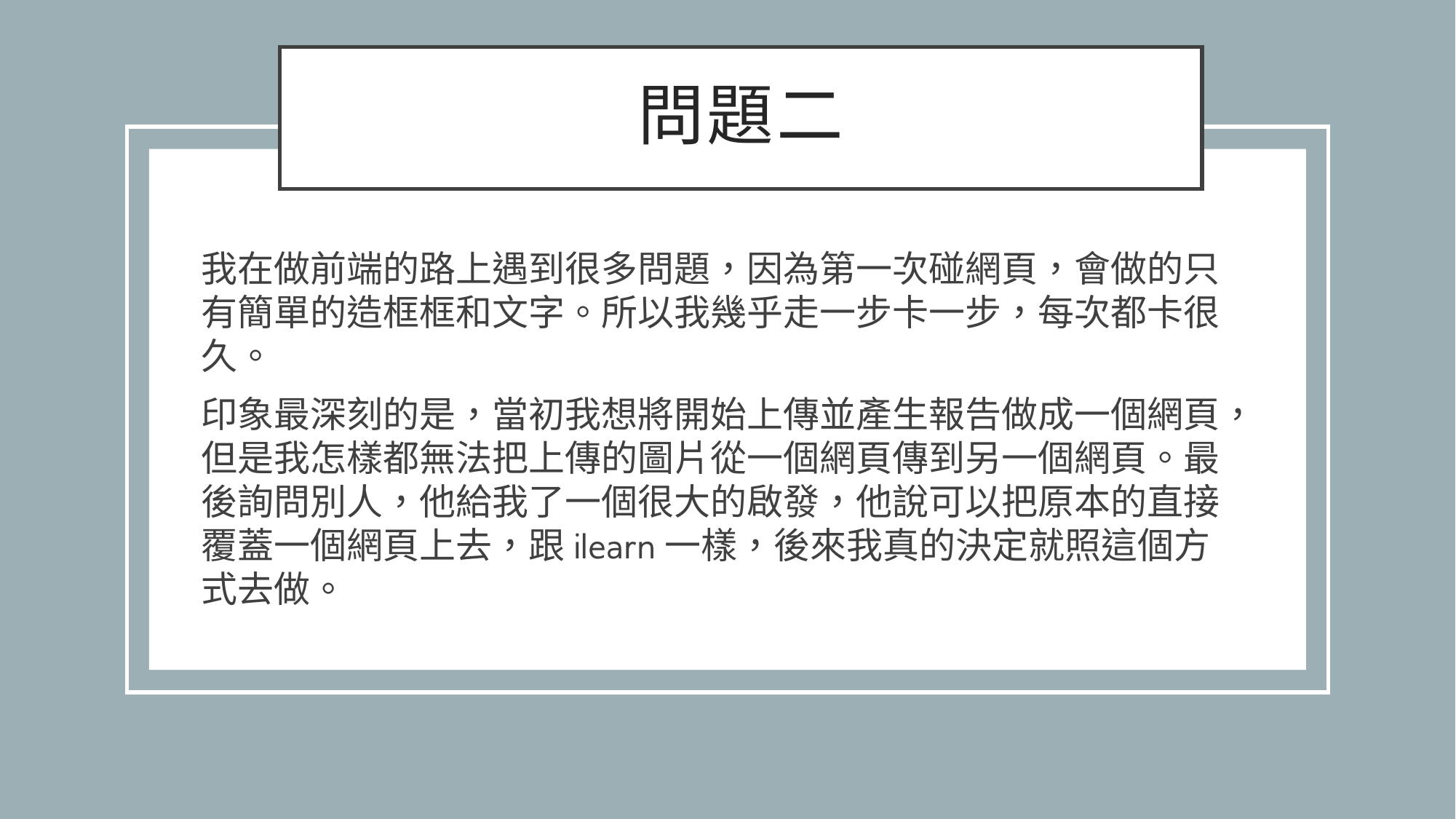

# 問題二

我在做前端的路上遇到很多問題，因為第一次碰網頁，會做的只有簡單的造框框和文字。所以我幾乎走一步卡一步，每次都卡很久。
印象最深刻的是，當初我想將開始上傳並產生報告做成一個網頁，但是我怎樣都無法把上傳的圖片從一個網頁傳到另一個網頁。最後詢問別人，他給我了一個很大的啟發，他說可以把原本的直接覆蓋一個網頁上去，跟ilearn一樣，後來我真的決定就照這個方式去做。